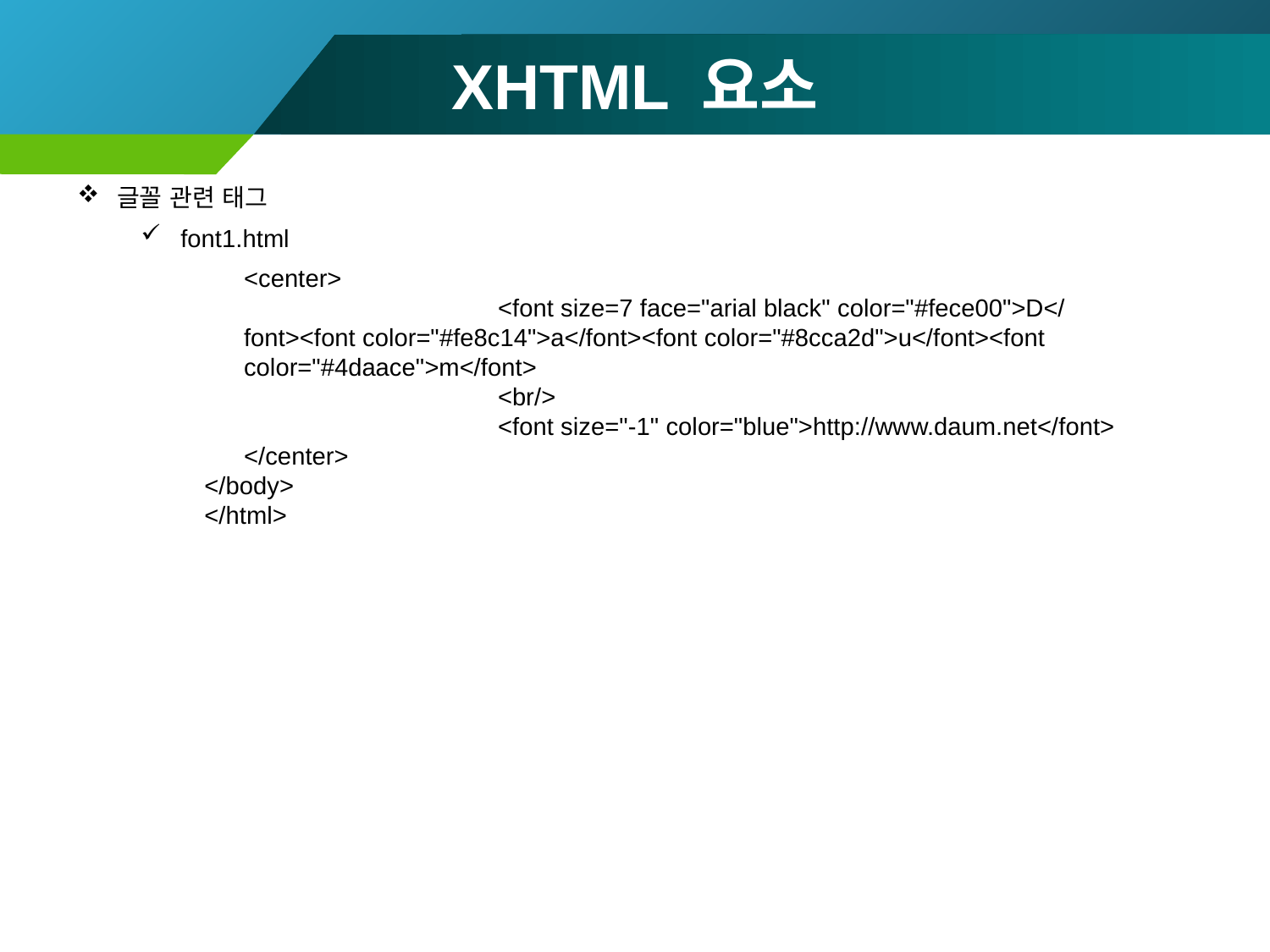

# XHTML 요소
글꼴 관련 태그
font1.html
	<center>
			<font size=7 face="arial black" color="#fece00">D</font><font color="#fe8c14">a</font><font color="#8cca2d">u</font><font color="#4daace">m</font>
			<br/>
			<font size="-1" color="blue">http://www.daum.net</font>
	</center>
</body>
</html>
41